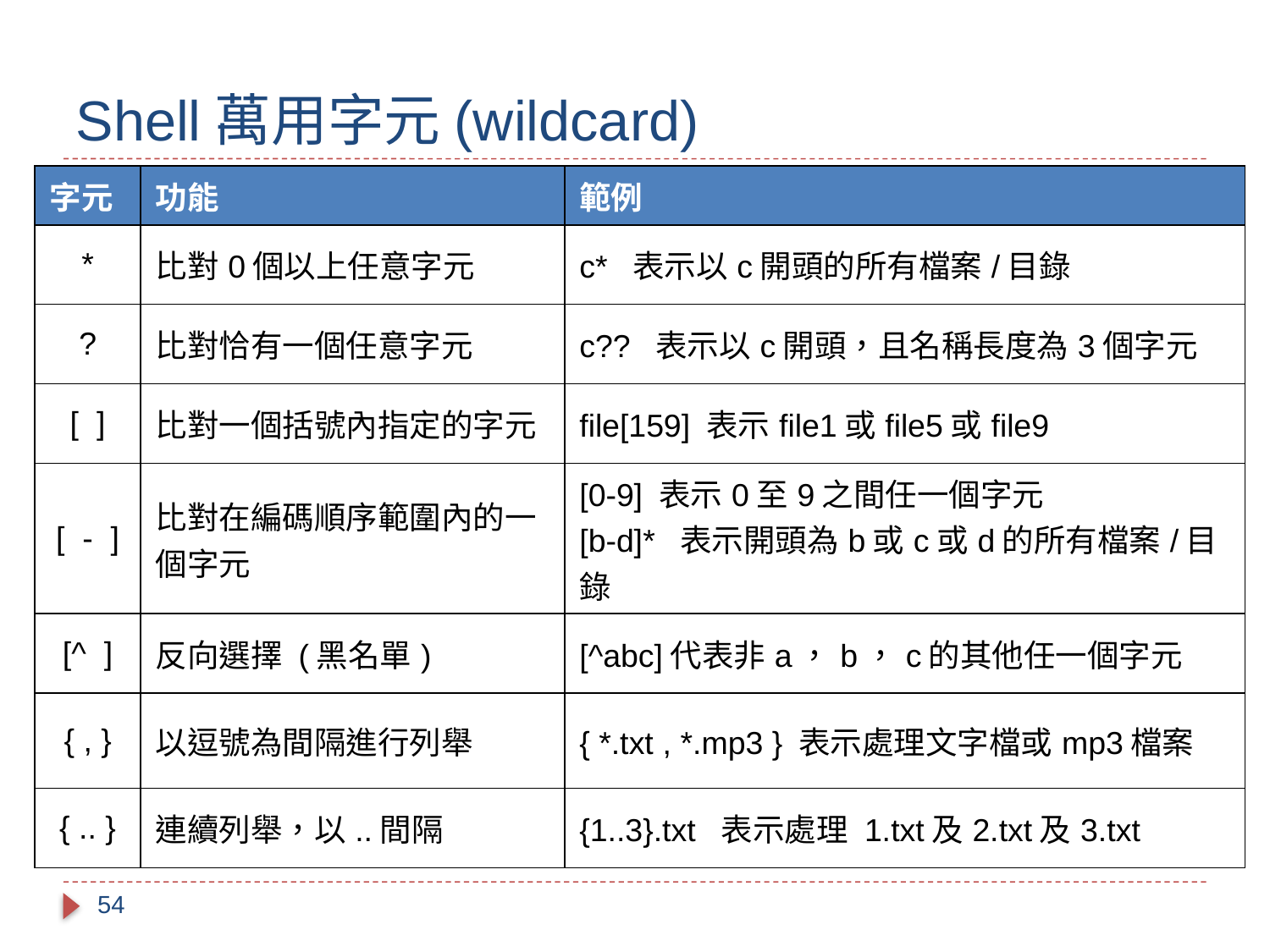

# Shell萬用字元(wildcard)
| 字元 | 功能 | 範例 |
| --- | --- | --- |
| \* | 比對0個以上任意字元 | c\* 表示以c開頭的所有檔案/目錄 |
| ? | 比對恰有一個任意字元 | c?? 表示以c開頭，且名稱長度為3個字元 |
| [ ] | 比對一個括號內指定的字元 | file[159] 表示file1或file5或file9 |
| [ - ] | 比對在編碼順序範圍內的一個字元 | [0-9] 表示0至9之間任一個字元 [b-d]\* 表示開頭為b或c或d的所有檔案/目錄 |
| [^ ] | 反向選擇 (黑名單) | [^abc]代表非a，b，c的其他任一個字元 |
| { , } | 以逗號為間隔進行列舉 | { \*.txt , \*.mp3 } 表示處理文字檔或mp3檔案 |
| { .. } | 連續列舉，以..間隔 | {1..3}.txt 表示處理 1.txt及2.txt及3.txt |

54